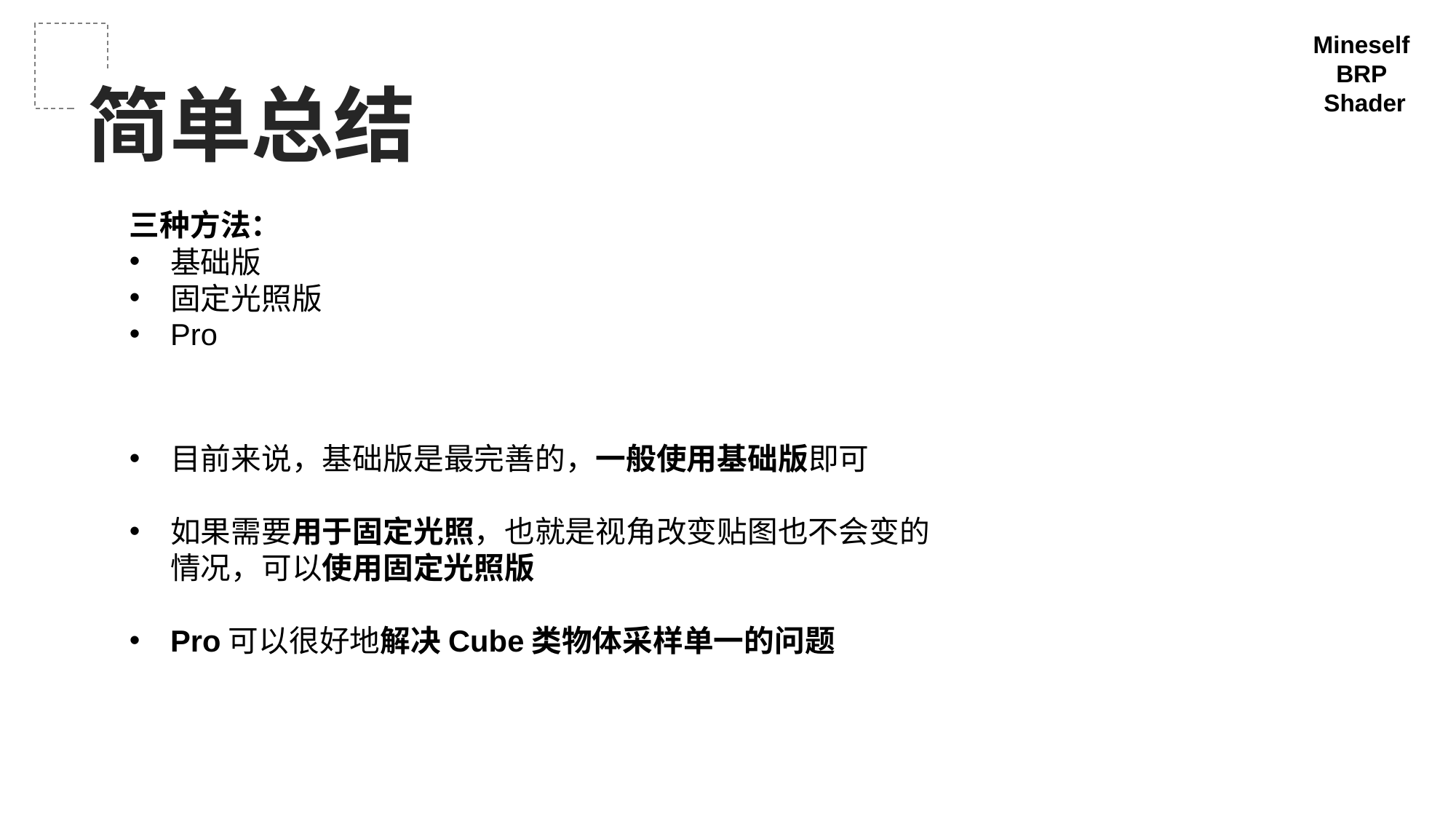

Mineself
BRP
Shader

简单总结
三种方法：
基础版
固定光照版
Pro
目前来说，基础版是最完善的，一般使用基础版即可

如果需要用于固定光照，也就是视角改变贴图也不会变的情况，可以使用固定光照版

Pro可以很好地解决Cube类物体采样单一的问题